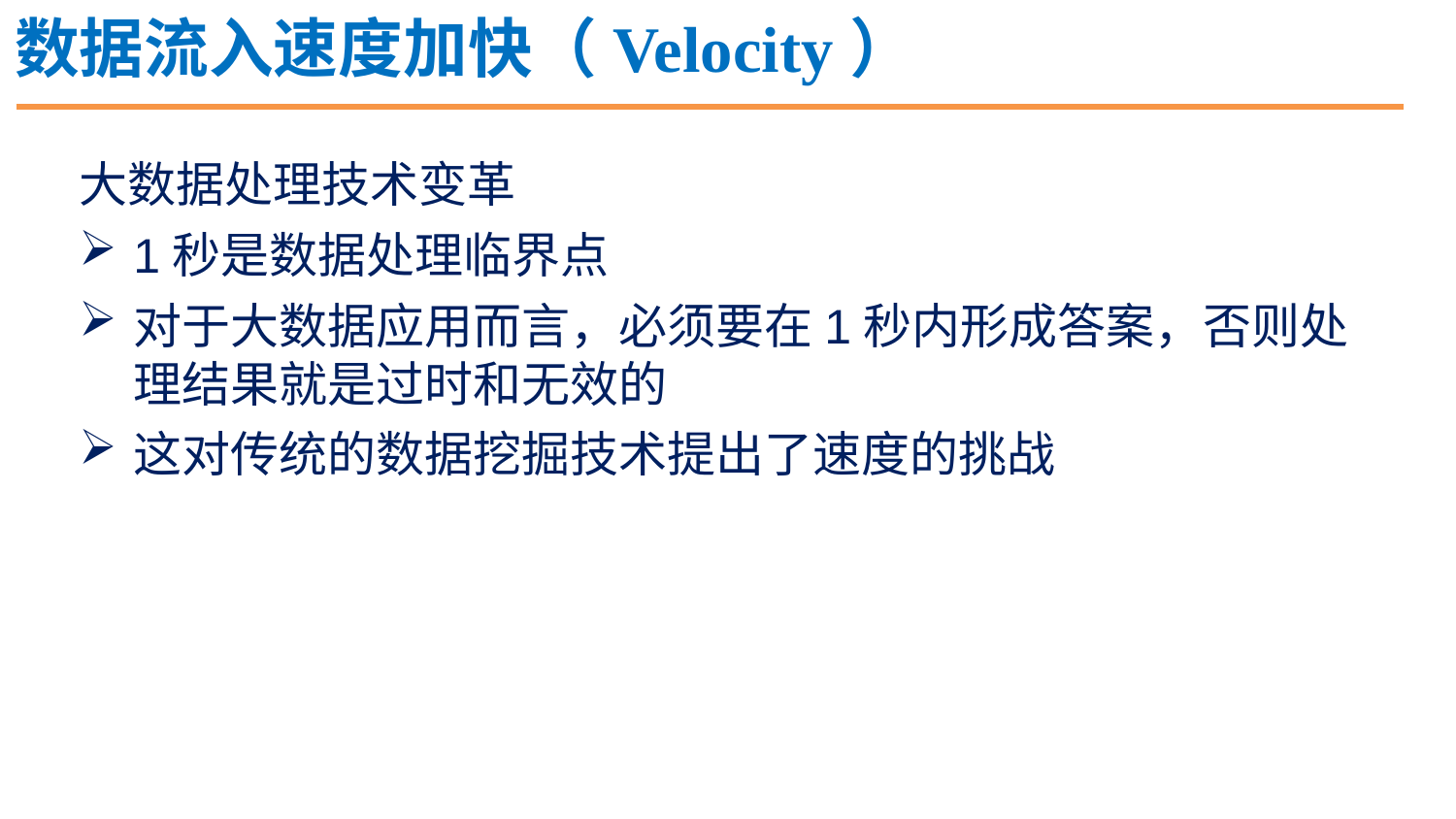

数据流入速度加快（Velocity）
大数据处理技术变革
1秒是数据处理临界点
对于大数据应用而言，必须要在1秒内形成答案，否则处理结果就是过时和无效的
这对传统的数据挖掘技术提出了速度的挑战